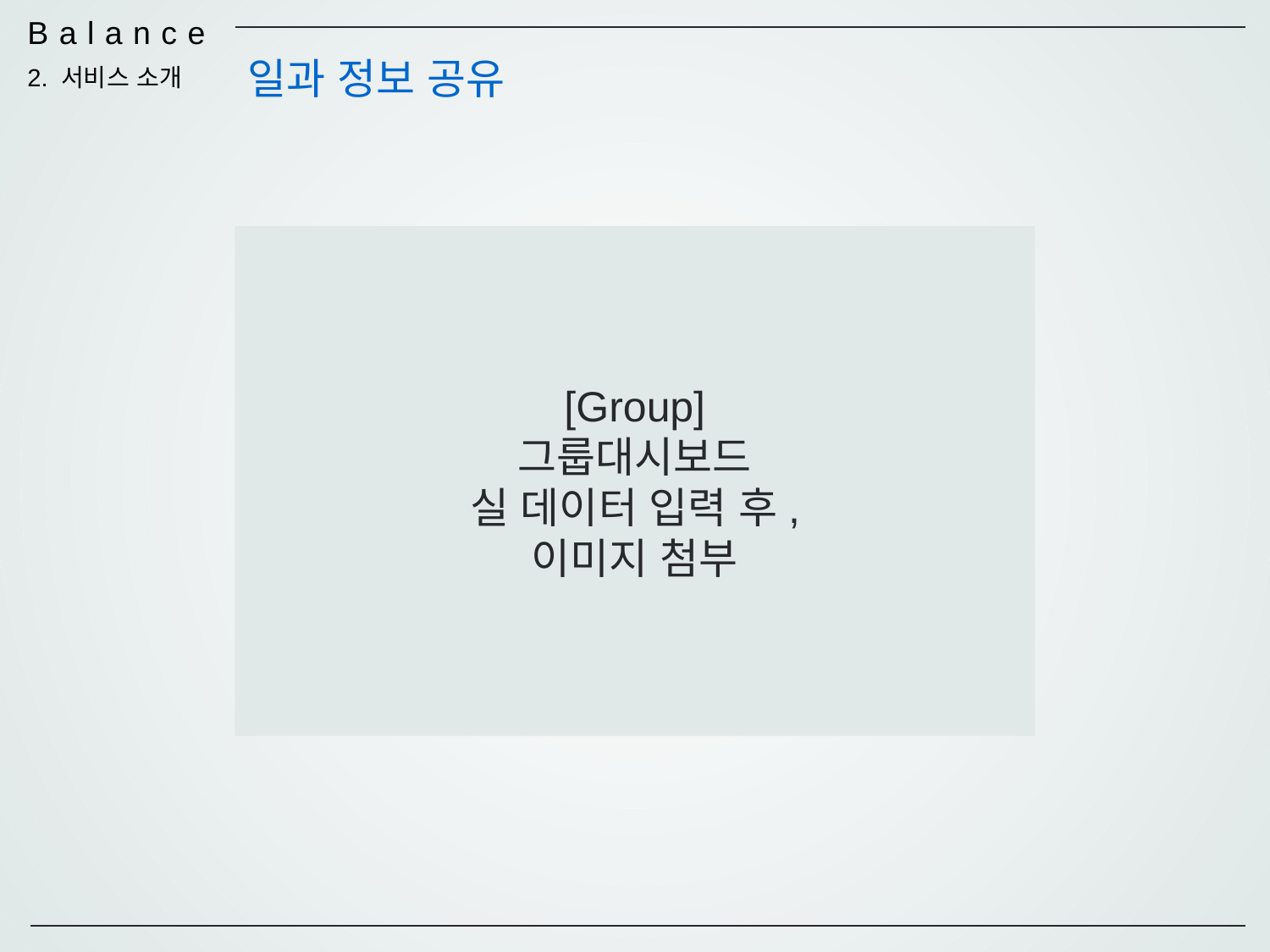

일과 정보 공유
2. 서비스 소개
[Group]
그룹대시보드
실 데이터 입력 후,
이미지 첨부